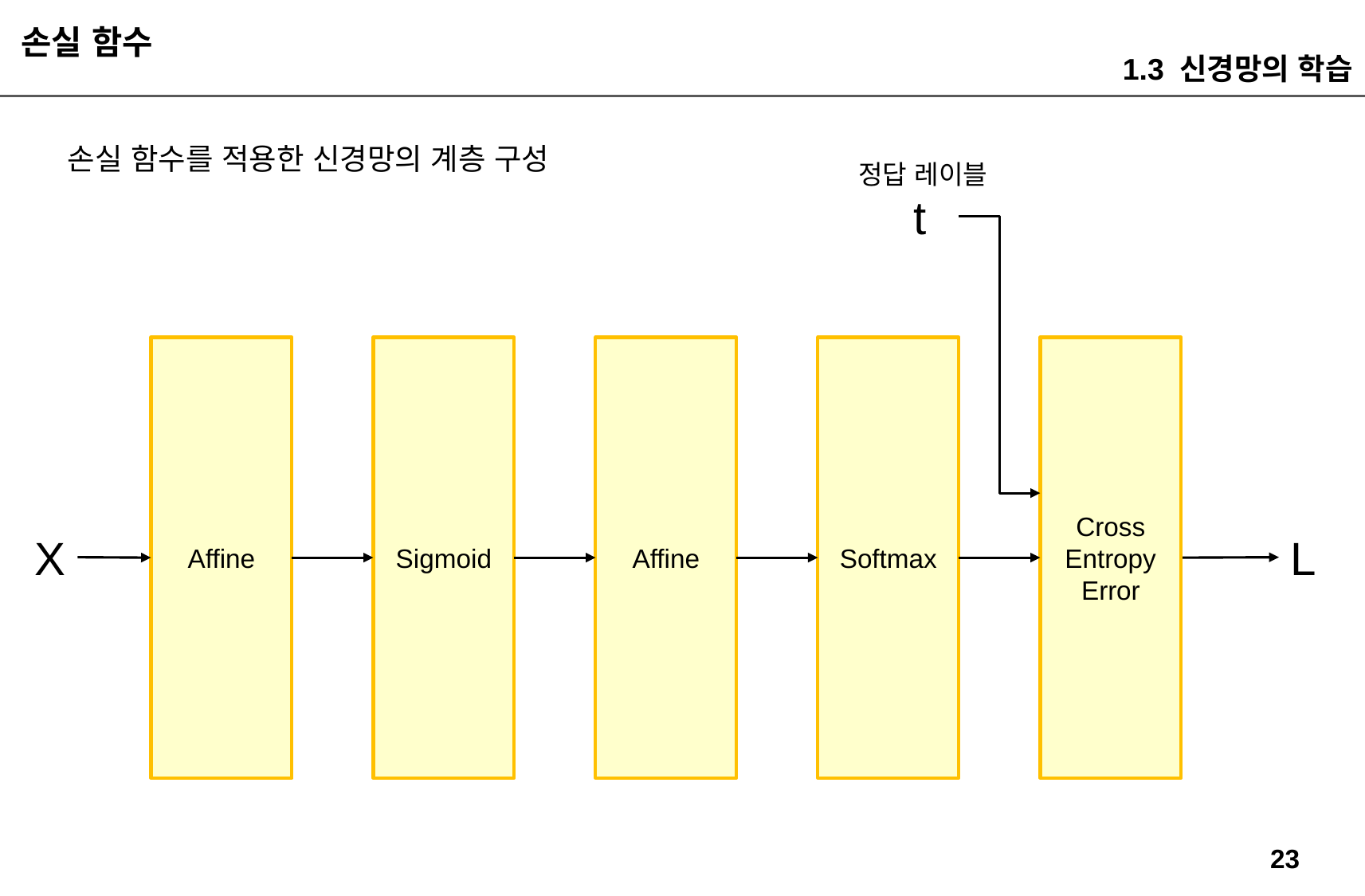

손실 함수
1.3 신경망의 학습
손실 함수를 적용한 신경망의 계층 구성
정답 레이블
t
Affine
Sigmoid
Affine
Softmax
Cross
Entropy
Error

X
L